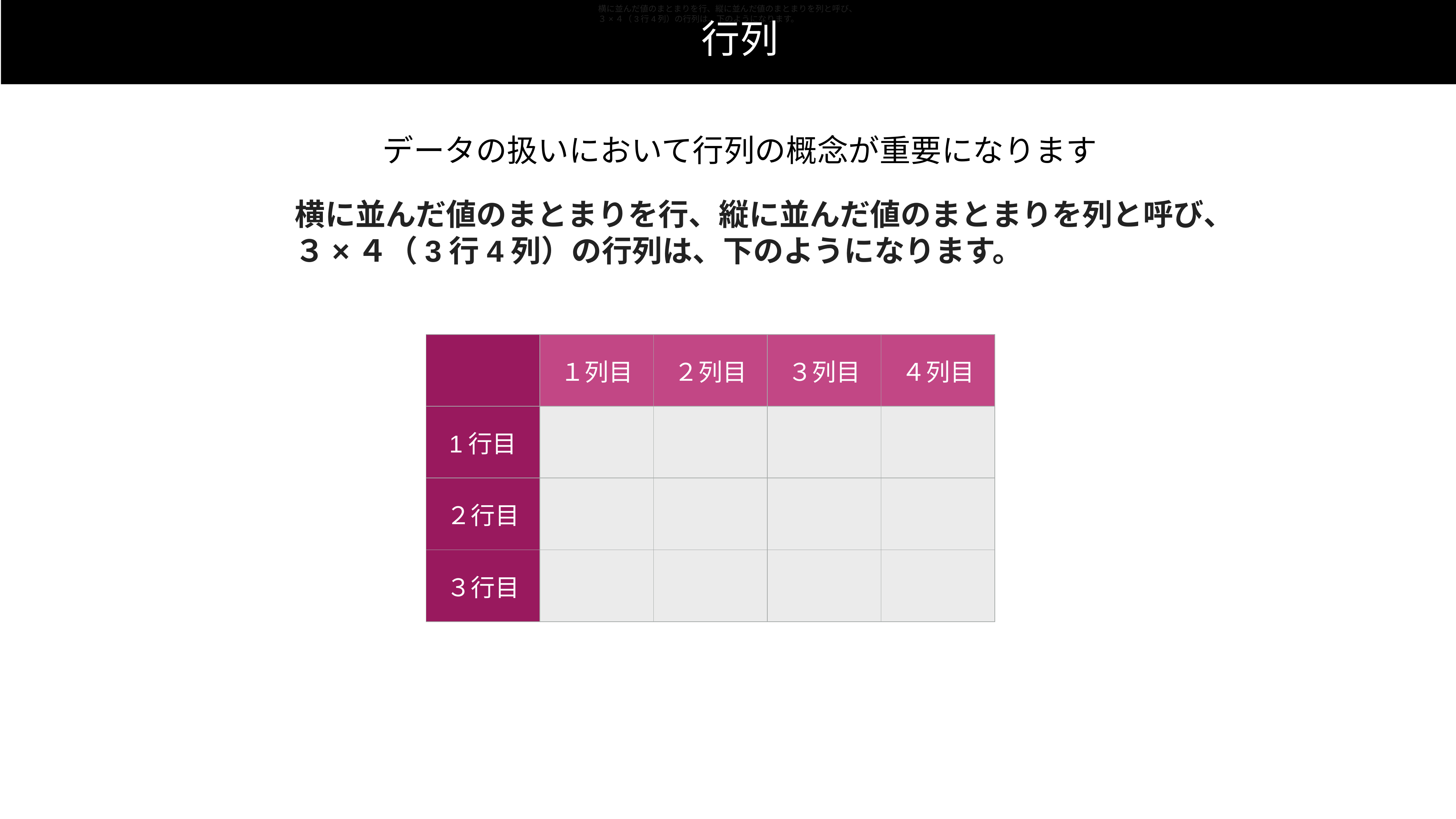

横に並んだ値のまとまりを行、縦に並んだ値のまとまりを列と呼び、
３×４（3行4列）の行列は、下のようになります。

行列
データの扱いにおいて行列の概念が重要になります

横に並んだ値のまとまりを行、縦に並んだ値のまとまりを列と呼び、
３×４（3行4列）の行列は、下のようになります。
|  | １列目 | ２列目 | ３列目 | ４列目 |
| --- | --- | --- | --- | --- |
| 1行目 |  |  |  |  |
| ２行目 |  |  |  |  |
| ３行目 |  |  |  |  |